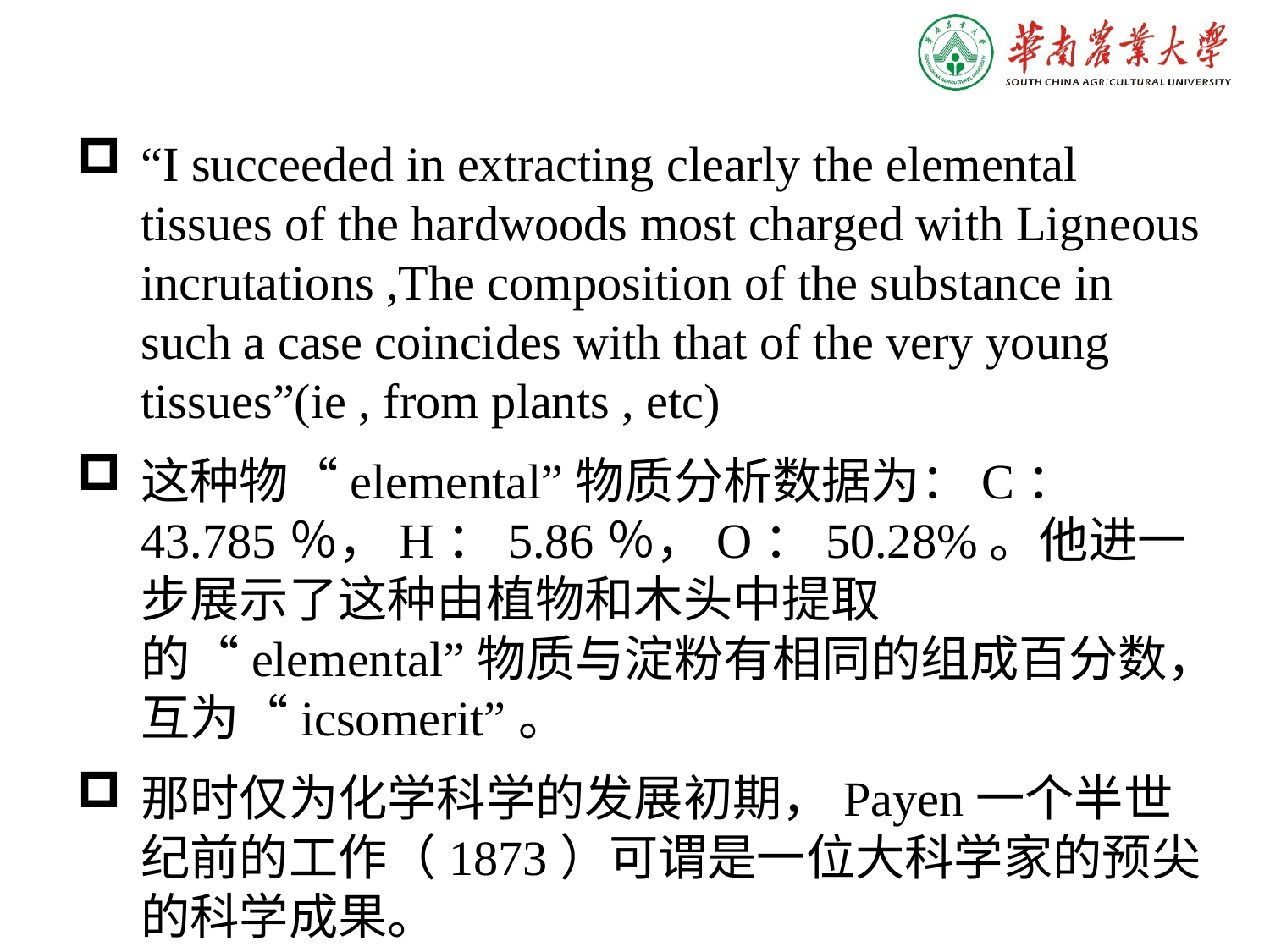

“I succeeded in extracting clearly the elemental tissues of the hardwoods most charged with Ligneous incrutations ,The composition of the substance in such a case coincides with that of the very young tissues”(ie , from plants , etc)
这种物“elemental”物质分析数据为：C：43.785％，H：5.86％，O：50.28%。他进一步展示了这种由植物和木头中提取的“elemental”物质与淀粉有相同的组成百分数，互为“icsomerit”。
那时仅为化学科学的发展初期，Payen一个半世纪前的工作（1873）可谓是一位大科学家的预尖的科学成果。